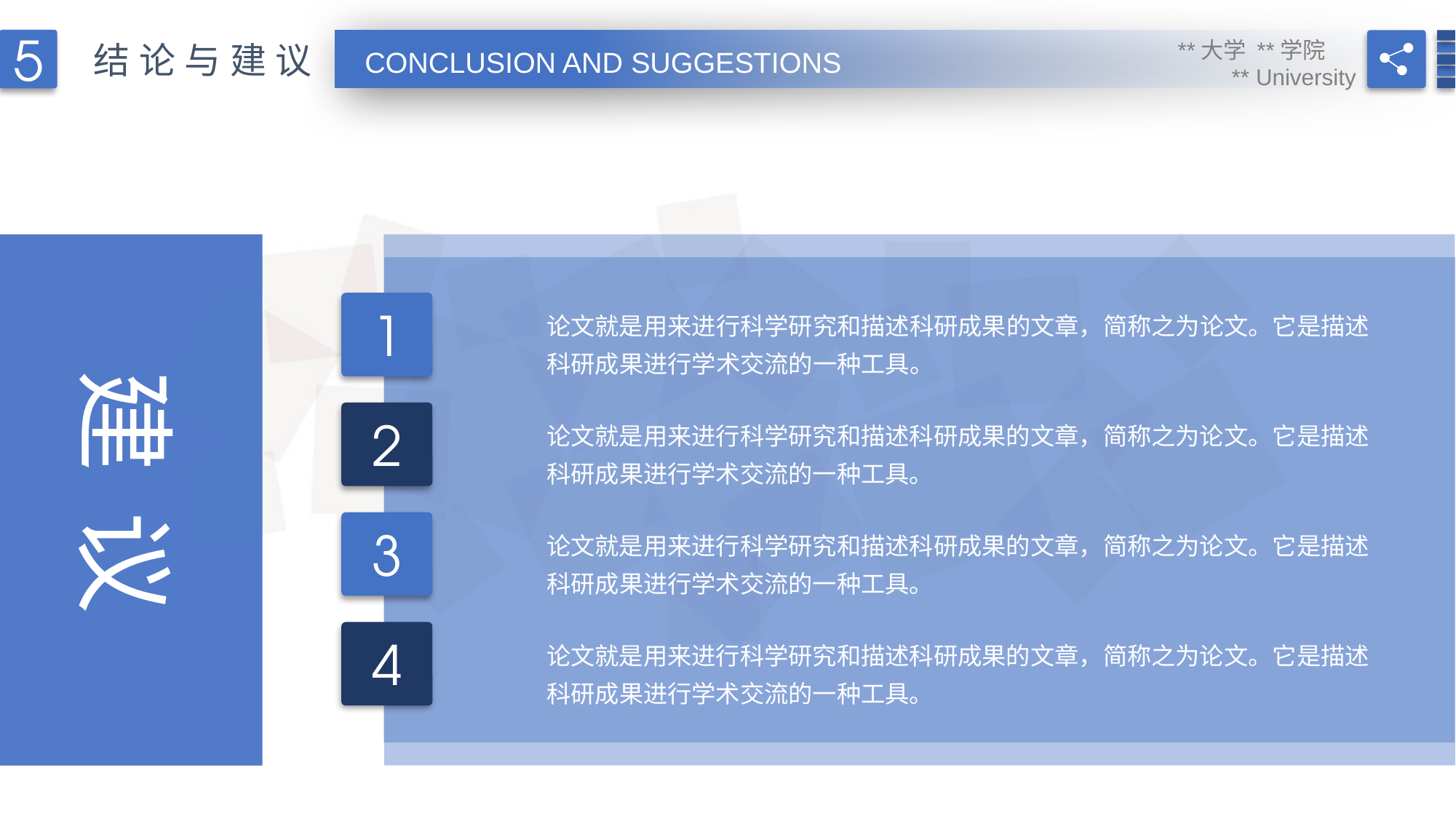

5
**大学 **学院
** University

结论与建议
CONCLUSION AND SUGGESTIONS

1
论文就是用来进行科学研究和描述科研成果的文章，简称之为论文。它是描述科研成果进行学术交流的一种工具。
建 议
2
论文就是用来进行科学研究和描述科研成果的文章，简称之为论文。它是描述科研成果进行学术交流的一种工具。
3
论文就是用来进行科学研究和描述科研成果的文章，简称之为论文。它是描述科研成果进行学术交流的一种工具。
4
论文就是用来进行科学研究和描述科研成果的文章，简称之为论文。它是描述科研成果进行学术交流的一种工具。